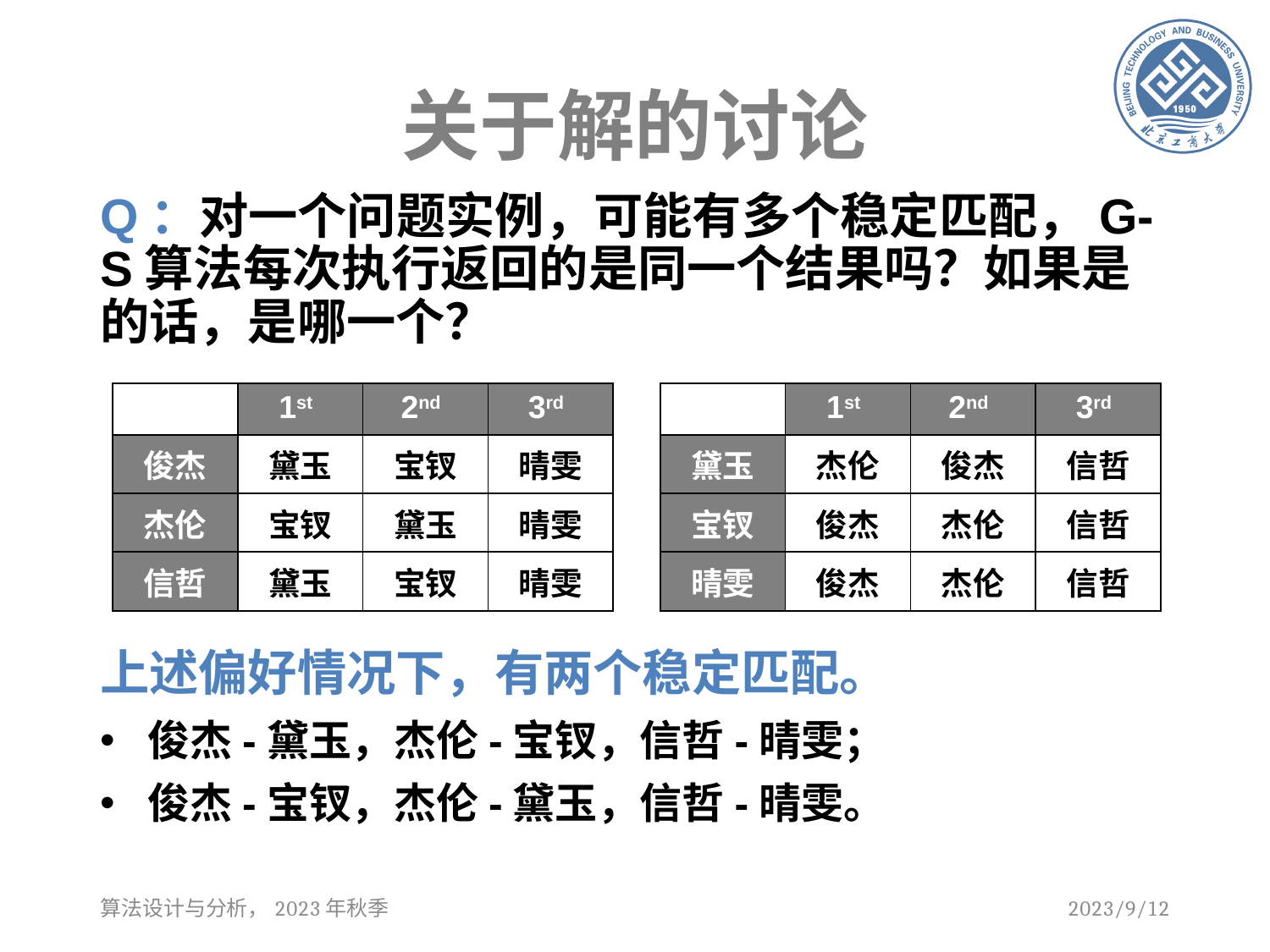

# 关于解的讨论
Q：对一个问题实例，可能有多个稳定匹配，G-S算法每次执行返回的是同一个结果吗？如果是的话，是哪一个？
|  | 1st | 2nd | 3rd |
| --- | --- | --- | --- |
| 黛玉 | 杰伦 | 俊杰 | 信哲 |
| 宝钗 | 俊杰 | 杰伦 | 信哲 |
| 晴雯 | 俊杰 | 杰伦 | 信哲 |
|  | 1st | 2nd | 3rd |
| --- | --- | --- | --- |
| 俊杰 | 黛玉 | 宝钗 | 晴雯 |
| 杰伦 | 宝钗 | 黛玉 | 晴雯 |
| 信哲 | 黛玉 | 宝钗 | 晴雯 |
上述偏好情况下，有两个稳定匹配。
俊杰-黛玉，杰伦-宝钗，信哲-晴雯；
俊杰-宝钗，杰伦-黛玉，信哲-晴雯。
算法设计与分析，2023年秋季
2023/9/12